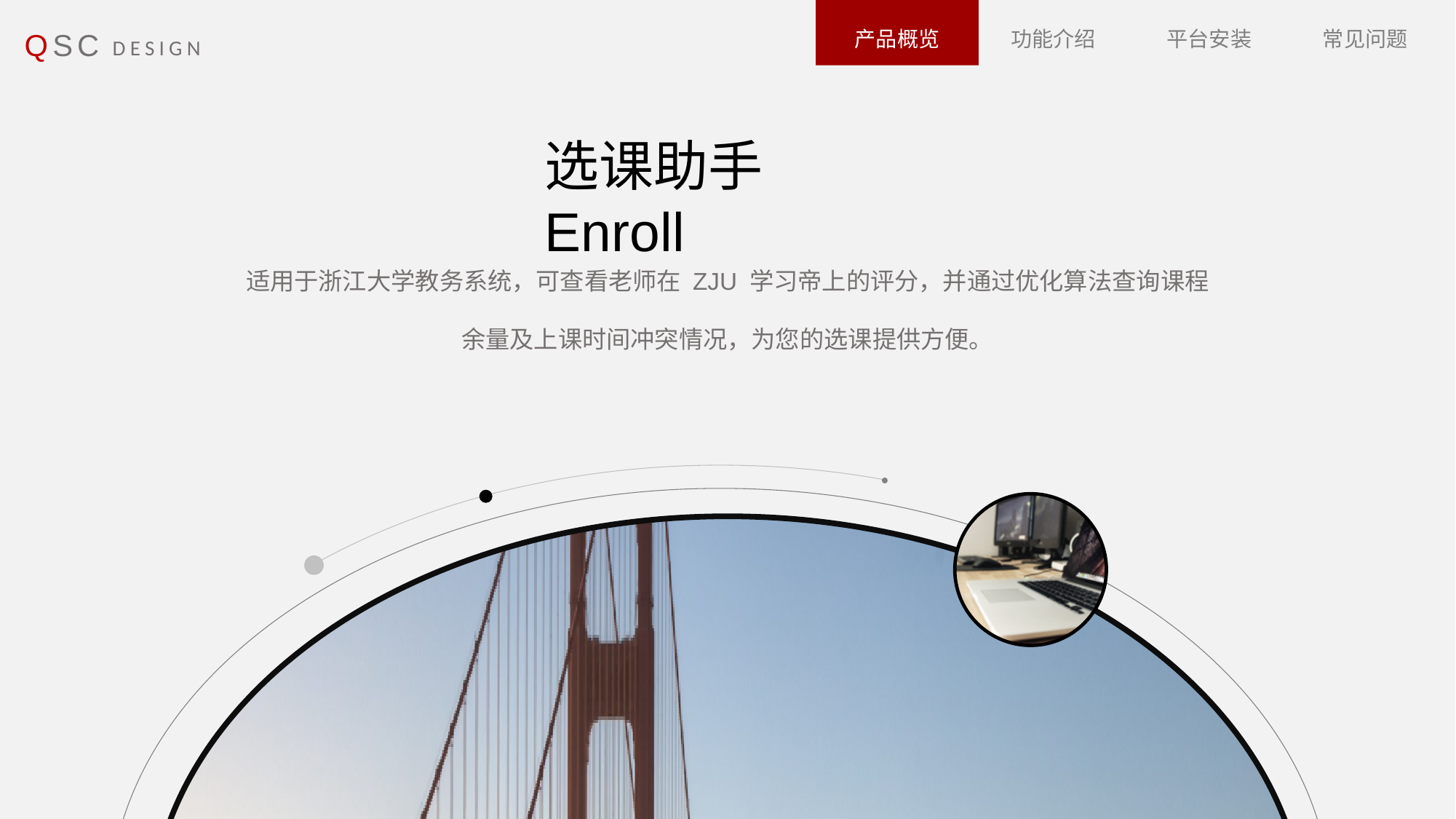

产品概览               功能介绍               平台安装               常见问题
QSC
DESIGN
选课助手Enroll
适用于浙江大学教务系统，可查看老师在 ZJU 学习帝上的评分，并通过优化算法查询课程余量及上课时间冲突情况，为您的选课提供方便。